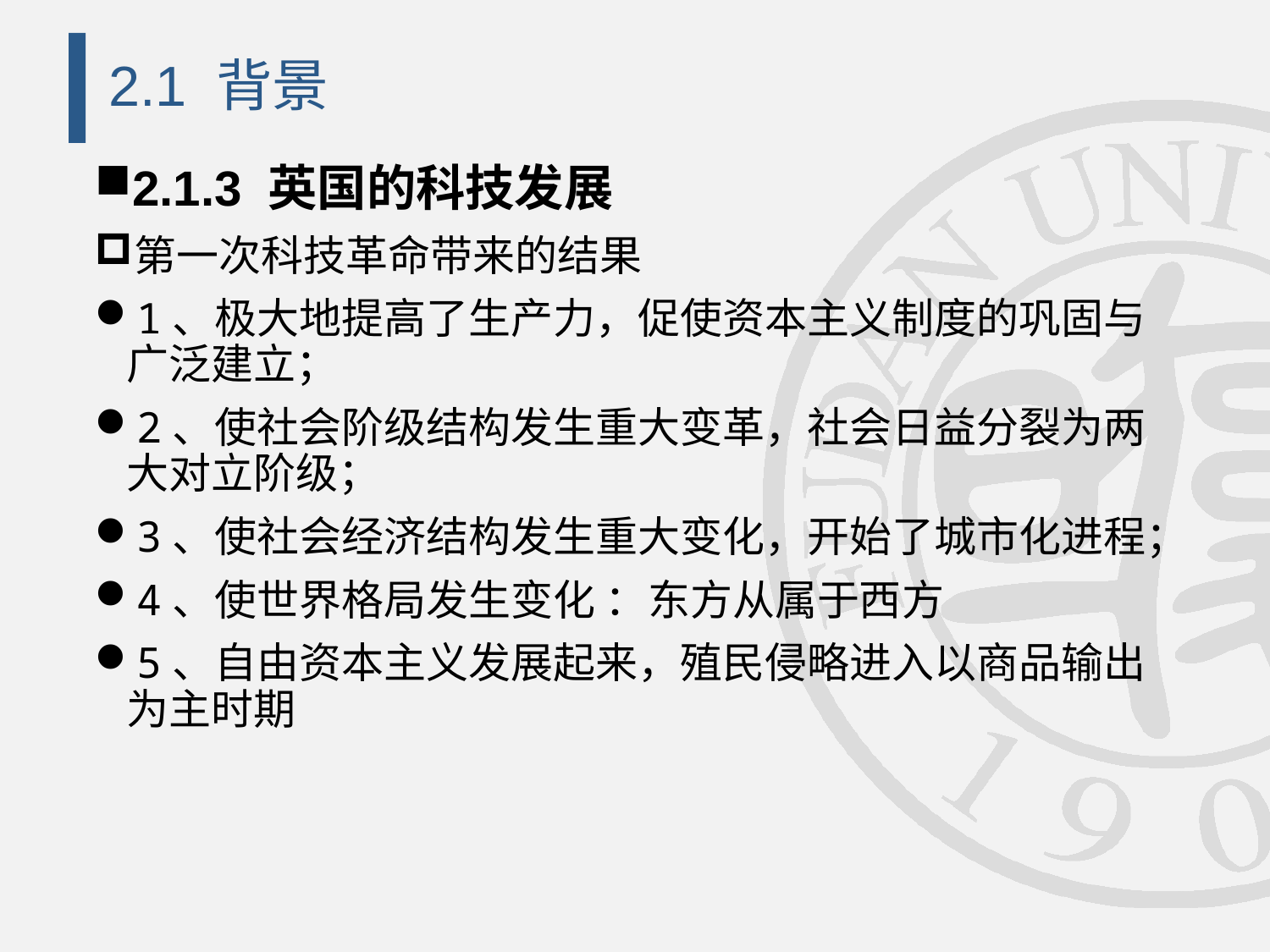

# 2.1 背景
2.1.3 英国的科技发展
第一次科技革命带来的结果
1、极大地提高了生产力，促使资本主义制度的巩固与广泛建立；
2、使社会阶级结构发生重大变革，社会日益分裂为两大对立阶级；
3、使社会经济结构发生重大变化，开始了城市化进程；
4、使世界格局发生变化 ：东方从属于西方
5、自由资本主义发展起来，殖民侵略进入以商品输出为主时期